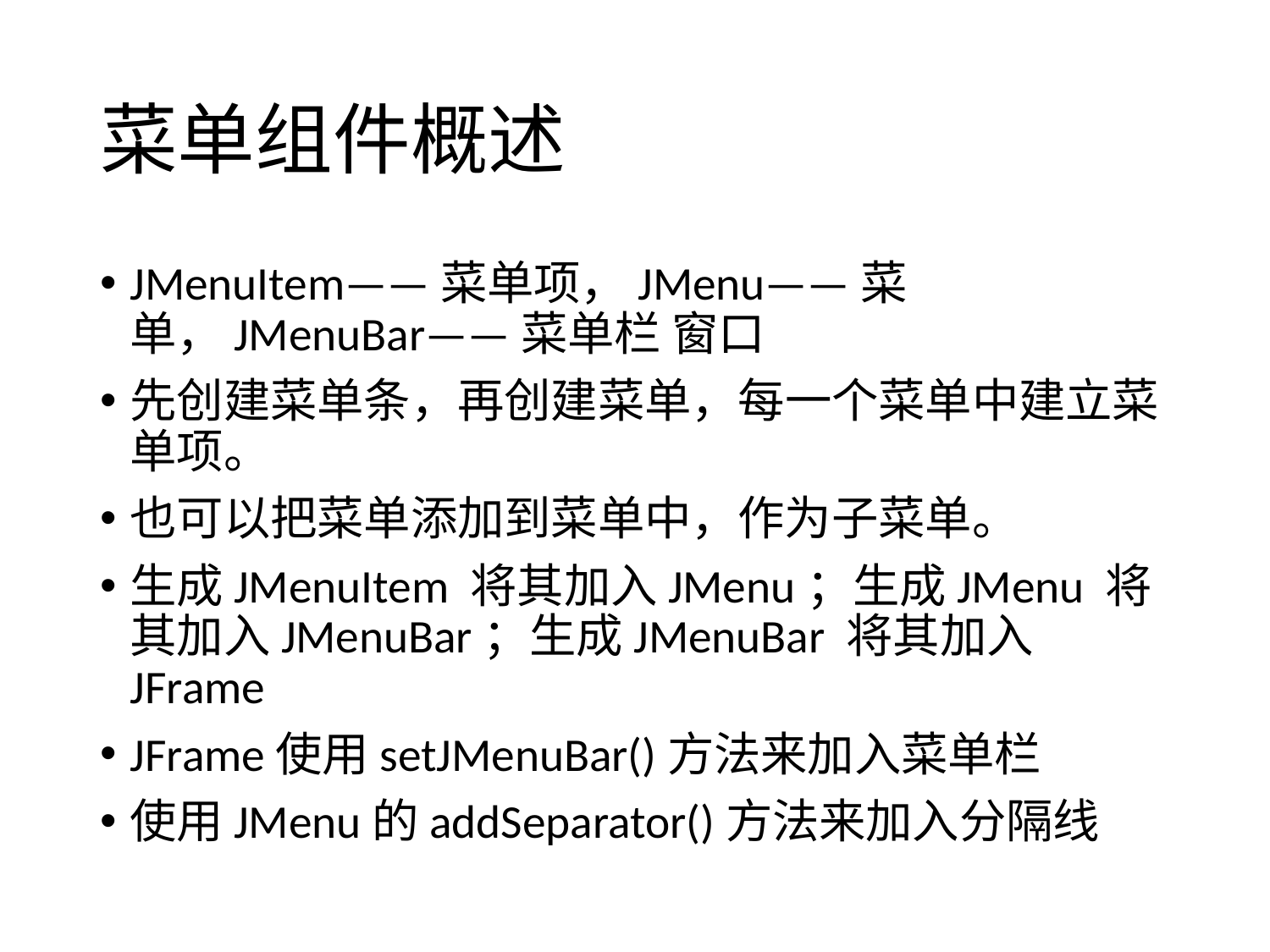

# 菜单组件概述
JMenuItem——菜单项，JMenu——菜单，JMenuBar——菜单栏 窗口
先创建菜单条，再创建菜单，每一个菜单中建立菜单项。
也可以把菜单添加到菜单中，作为子菜单。
生成JMenuItem 将其加入JMenu；生成JMenu 将其加入JMenuBar；生成JMenuBar 将其加入JFrame
JFrame使用setJMenuBar()方法来加入菜单栏
使用JMenu的addSeparator()方法来加入分隔线